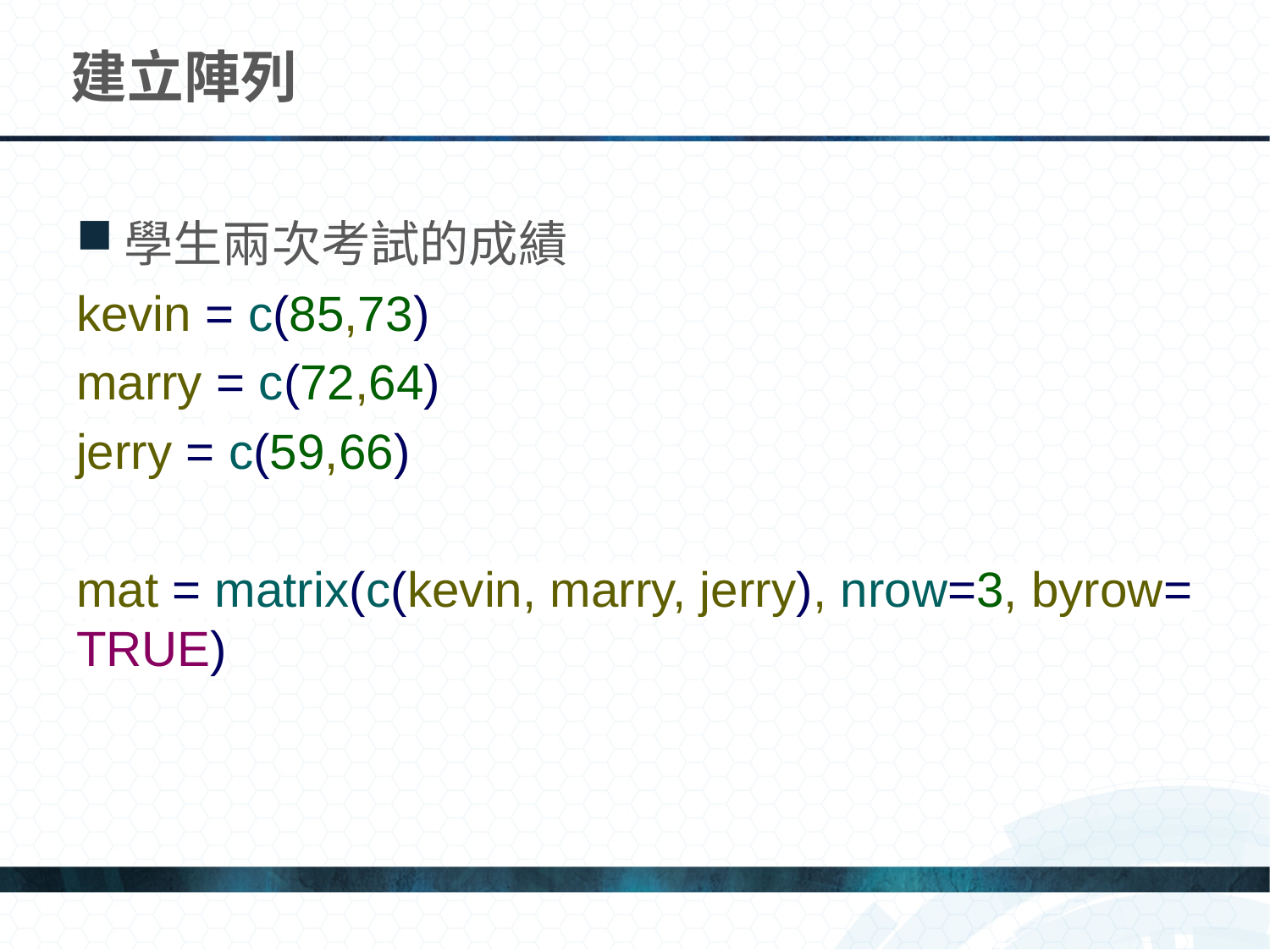

# 建立陣列
學生兩次考試的成績
kevin = c(85,73)
marry = c(72,64)
jerry = c(59,66)

mat = matrix(c(kevin, marry, jerry), nrow=3, byrow= TRUE)